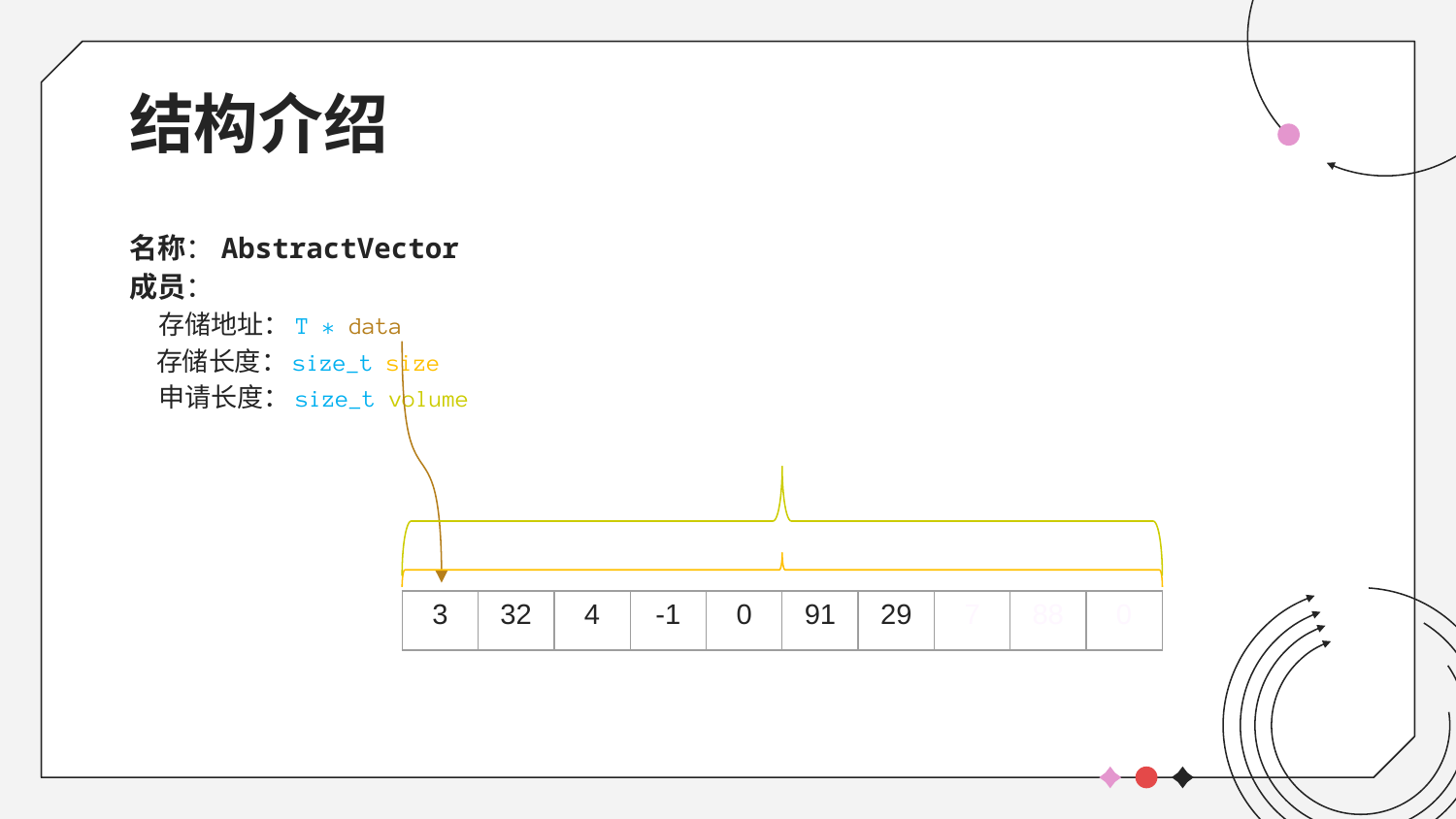

| ?? | ?? | ?? | ?? | ?? | ?? | ?? | ?? | ?? | ?? | ?? | ?? | ?? | ?? | ?? | ?? |
| --- | --- | --- | --- | --- | --- | --- | --- | --- | --- | --- | --- | --- | --- | --- | --- |
# 结构介绍

名称：AbstractVector
成员：
    存储地址：T * data
    存储长度：size_t size
    申请长度：size_t volume

| 3 | 32 | 4 | -1 | 0 | 91 | 29 | 7 | 88 | 0 |
| --- | --- | --- | --- | --- | --- | --- | --- | --- | --- |